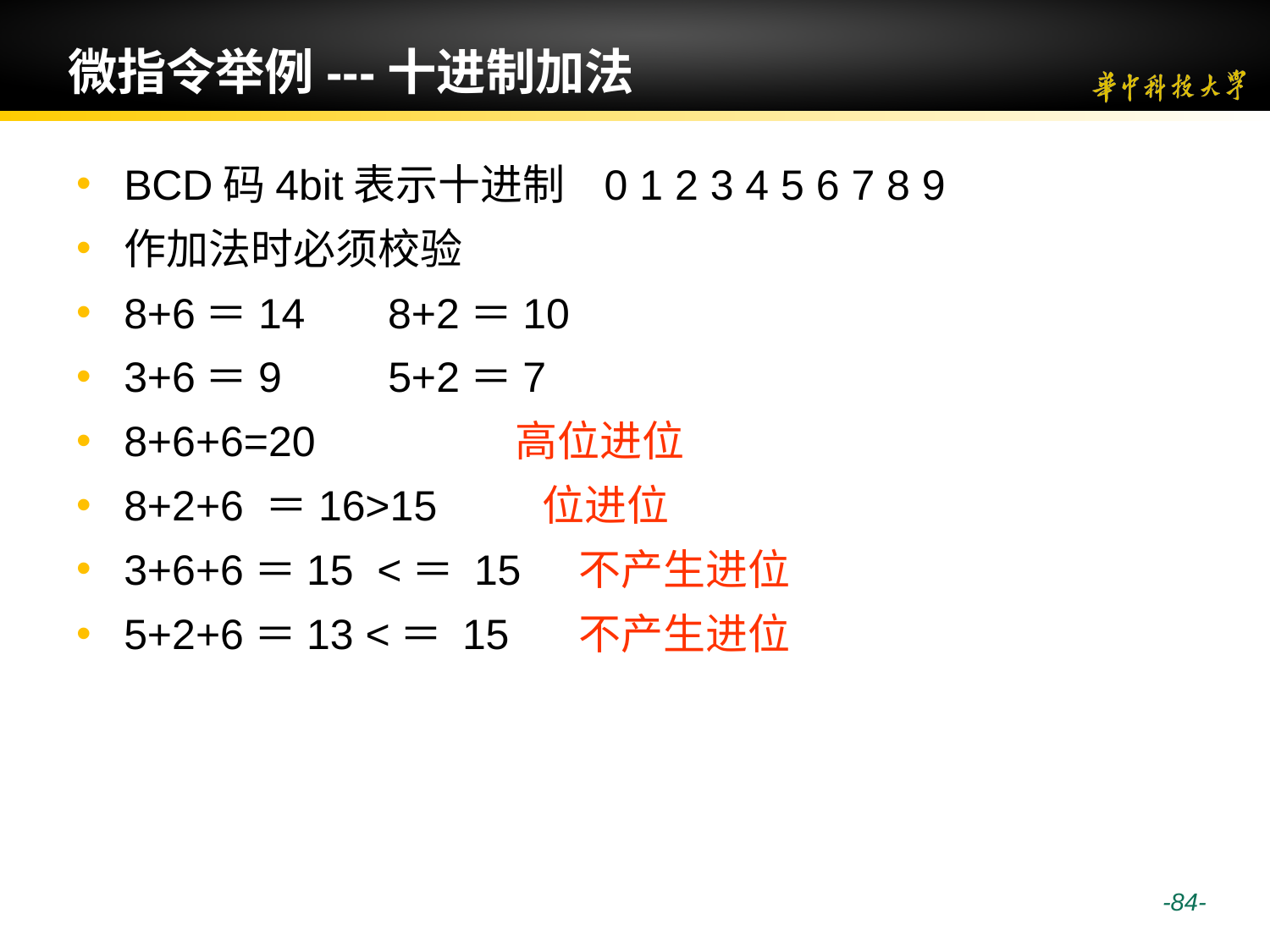

# 微指令举例---十进制加法
BCD码4bit表示十进制   0 1 2 3 4 5 6 7 8 9
作加法时必须校验
8+6＝14       8+2＝10
3+6＝9         5+2＝7
8+6+6=20                高位进位
8+2+6 ＝16>15        位进位
3+6+6＝15  <＝ 15    不产生进位
5+2+6＝13 <＝ 15     不产生进位
 -84-